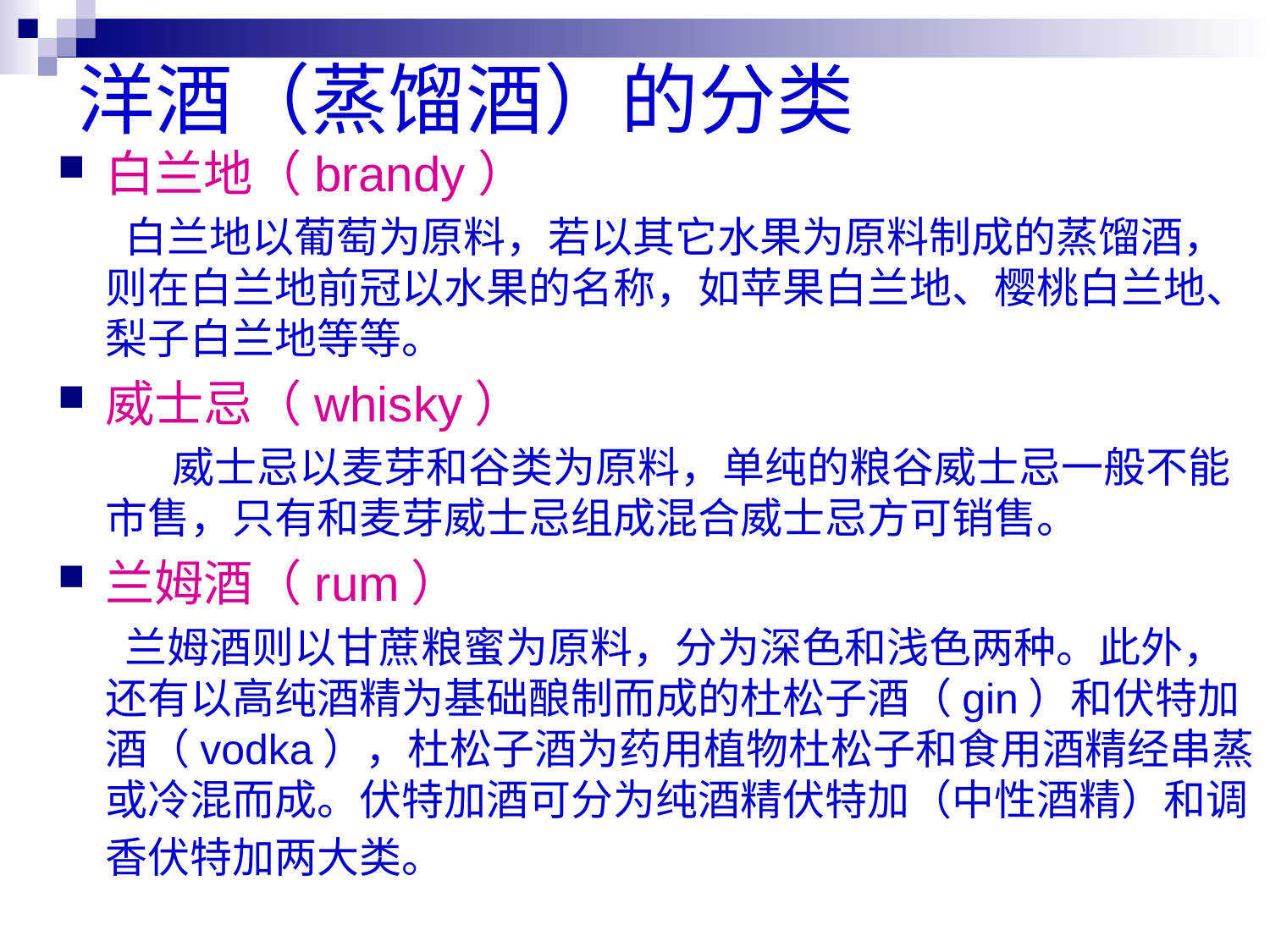

洋酒（蒸馏酒）的分类
白兰地（brandy）
      白兰地以葡萄为原料，若以其它水果为原料制成的蒸馏酒，则在白兰地前冠以水果的名称，如苹果白兰地、樱桃白兰地、梨子白兰地等等。
威士忌（whisky）
           威士忌以麦芽和谷类为原料，单纯的粮谷威士忌一般不能市售，只有和麦芽威士忌组成混合威士忌方可销售。
兰姆酒（rum）
      兰姆酒则以甘蔗粮蜜为原料，分为深色和浅色两种。此外，还有以高纯酒精为基础酿制而成的杜松子酒（gin）和伏特加酒（vodka），杜松子酒为药用植物杜松子和食用酒精经串蒸或冷混而成。伏特加酒可分为纯酒精伏特加（中性酒精）和调香伏特加两大类。